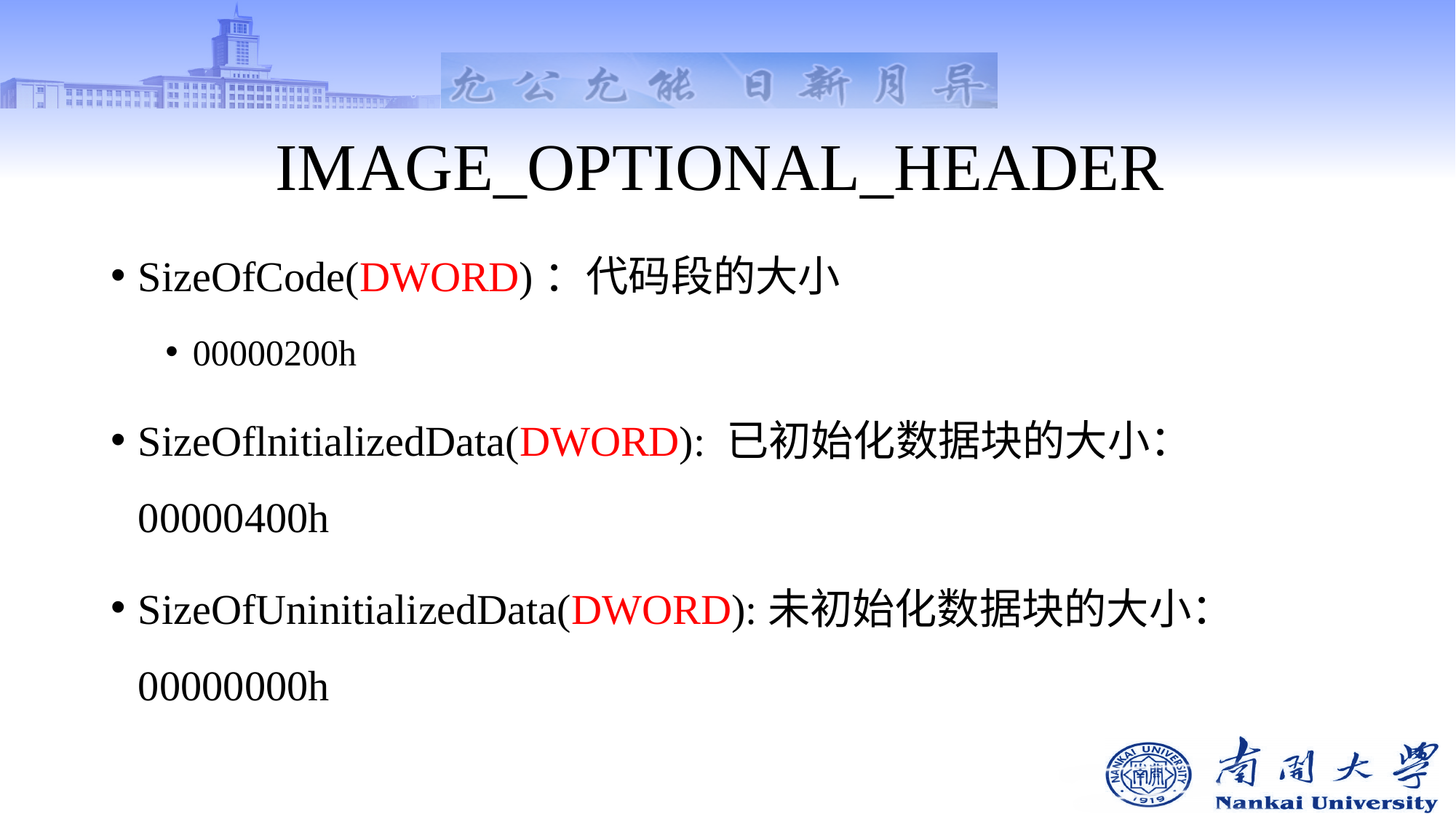

# IMAGE_OPTIONAL_HEADER
SizeOfCode(DWORD)：代码段的大小
00000200h
SizeOflnitializedData(DWORD): 已初始化数据块的大小：00000400h
SizeOfUninitializedData(DWORD):未初始化数据块的大小：00000000h